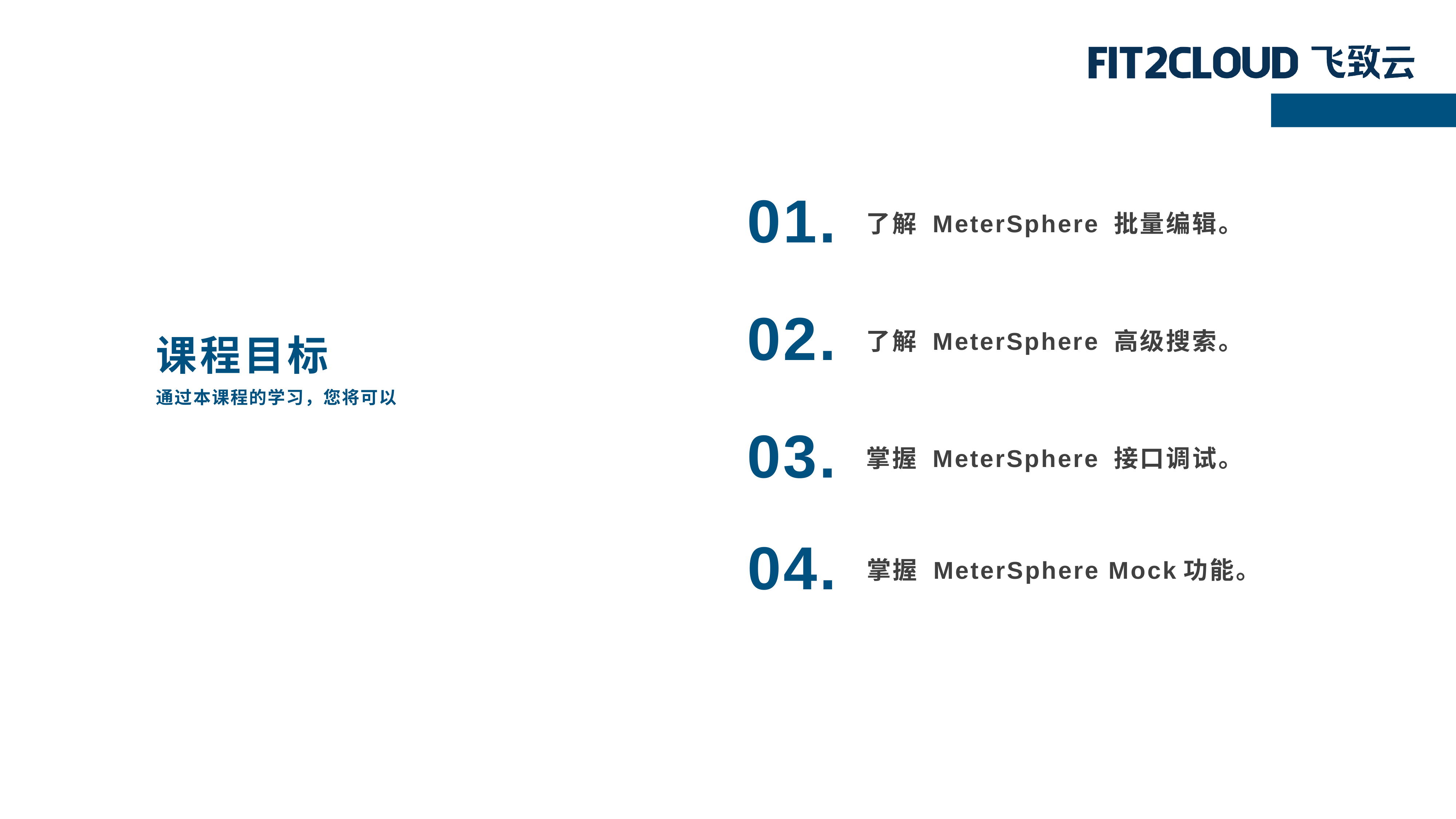

01.
了解 MeterSphere 批量编辑。
课程目标
了解 MeterSphere 高级搜索。
02.
通过本课程的学习，您将可以
03.
掌握 MeterSphere 接口调试。
04.
掌握 MeterSphere Mock功能。